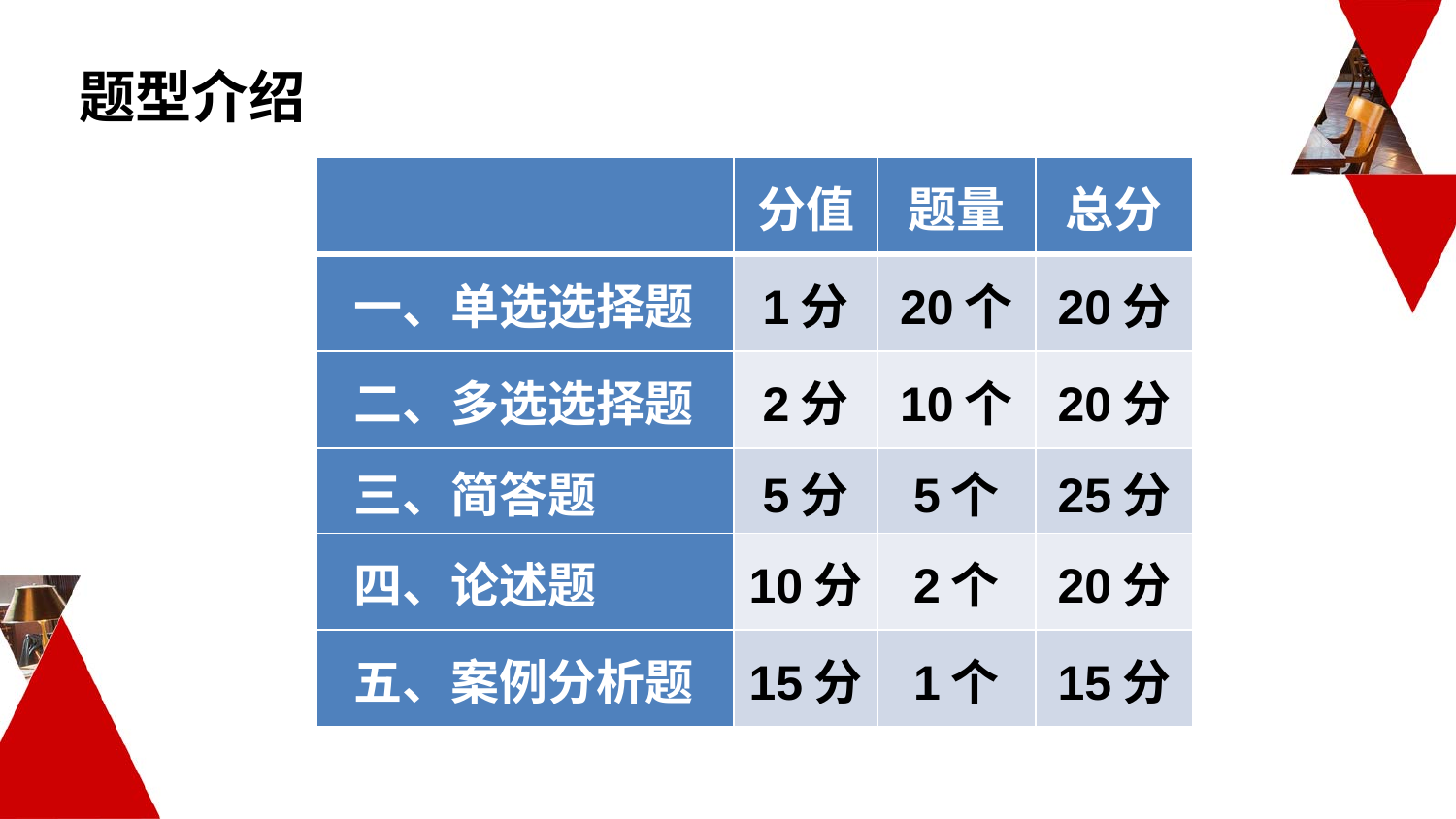

题型介绍
|  | 分值 | 题量 | 总分 |
| --- | --- | --- | --- |
| 一、单选选择题 | 1分 | 20个 | 20分 |
| 二、多选选择题 | 2分 | 10个 | 20分 |
| 三、简答题 | 5分 | 5个 | 25分 |
| 四、论述题 | 10分 | 2个 | 20分 |
| 五、案例分析题 | 15分 | 1个 | 15分 |